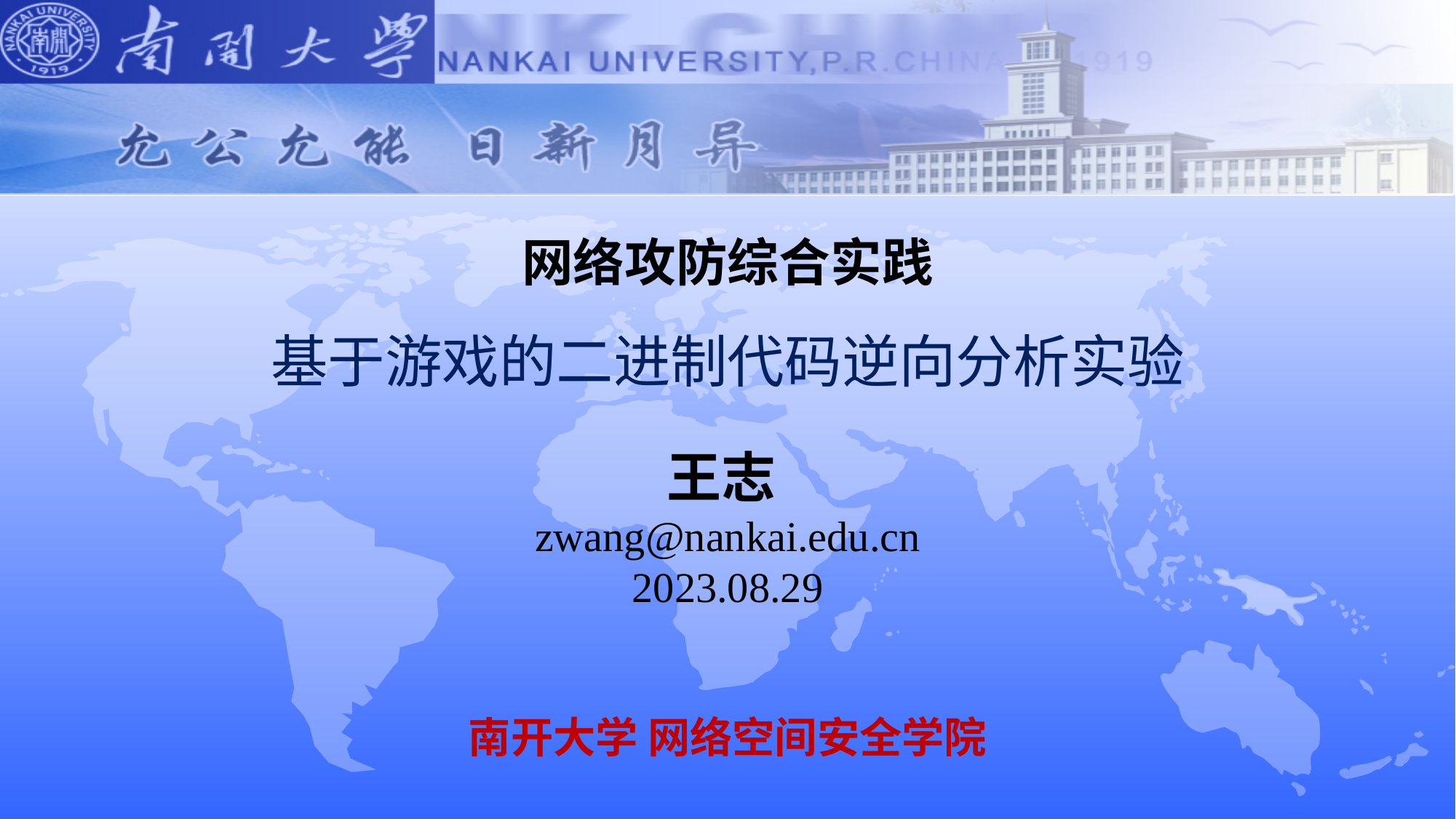

# 网络攻防综合实践 基于游戏的二进制代码逆向分析实验
王志
zwang@nankai.edu.cn
2023.08.29
南开大学 网络空间安全学院